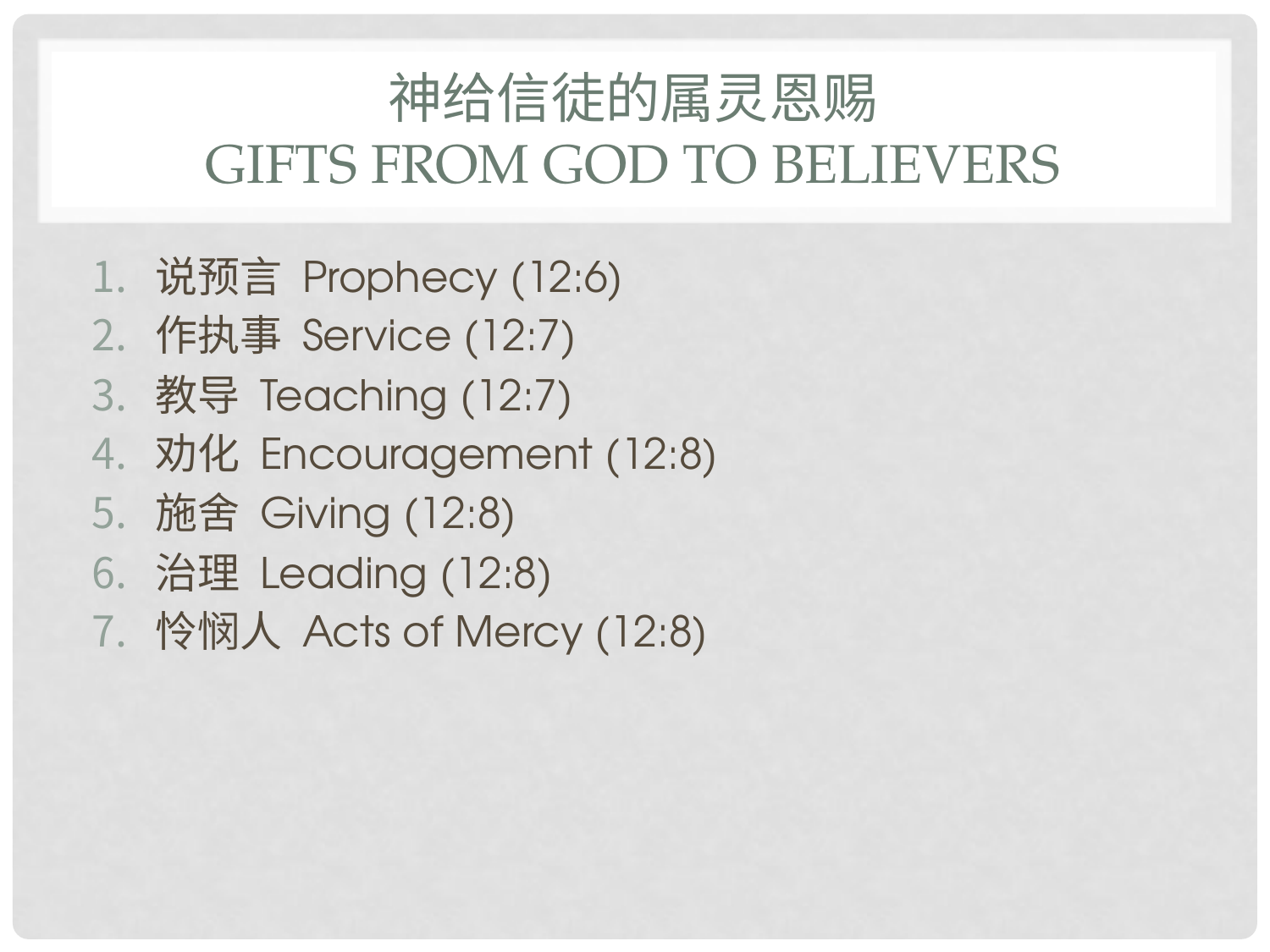

# 神给信徒的属灵恩赐 gifts from god to believers
说预言 Prophecy (12:6)
作执事 Service (12:7)
教导 Teaching (12:7)
劝化 Encouragement (12:8)
施舍 Giving (12:8)
治理 Leading (12:8)
怜悯人 Acts of Mercy (12:8)